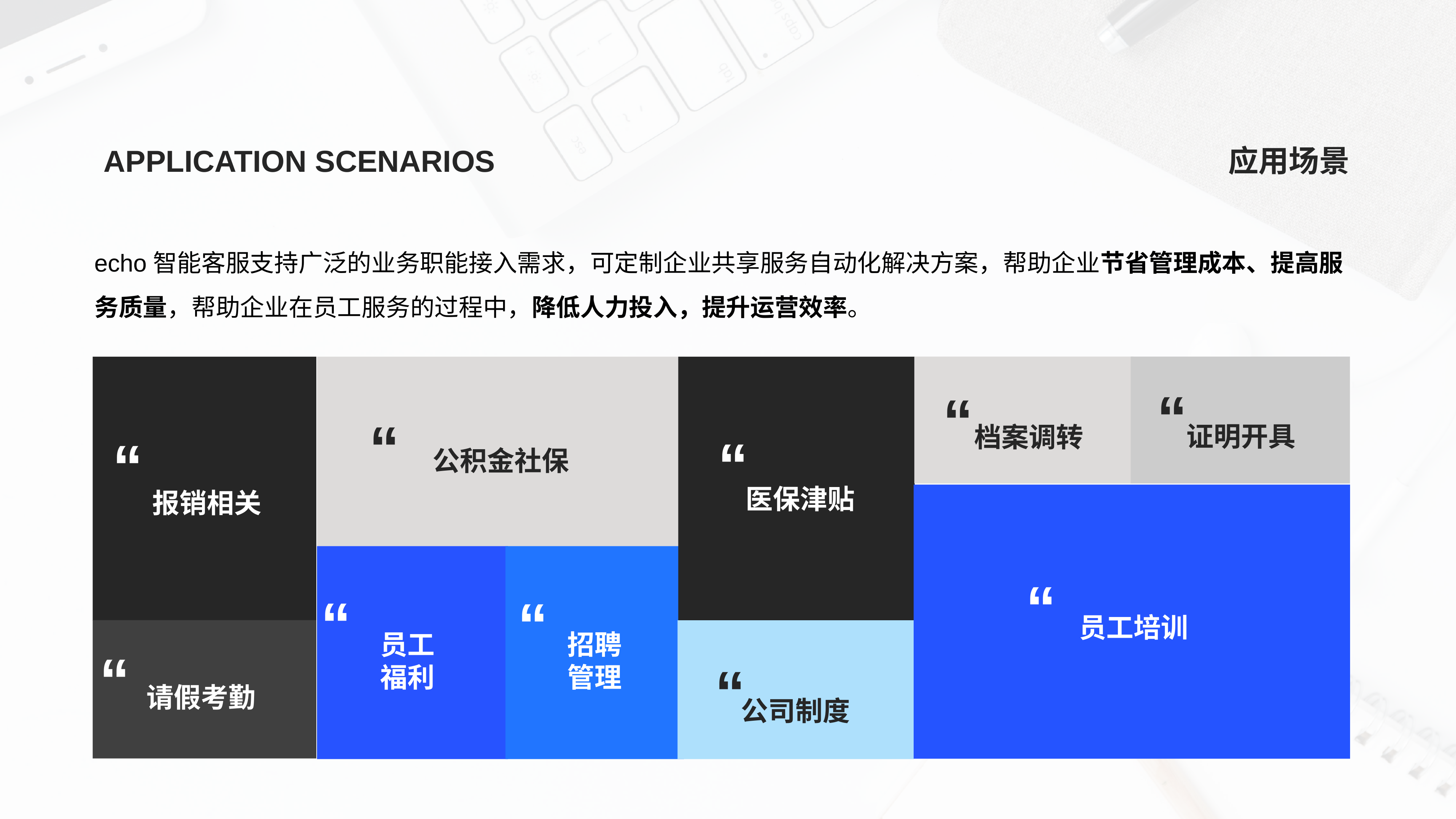

APPLICATION SCENARIOS
应用场景
echo智能客服支持广泛的业务职能接入需求，可定制企业共享服务自动化解决方案，帮助企业节省管理成本、提高服务质量，帮助企业在员工服务的过程中，降低人力投入，提升运营效率。

“
“
“
证明开具
档案调转
“
“
公积金社保
医保津贴
报销相关

“
“
“
员工培训

员工
福利
招聘
管理
“
“
请假考勤
公司制度
6